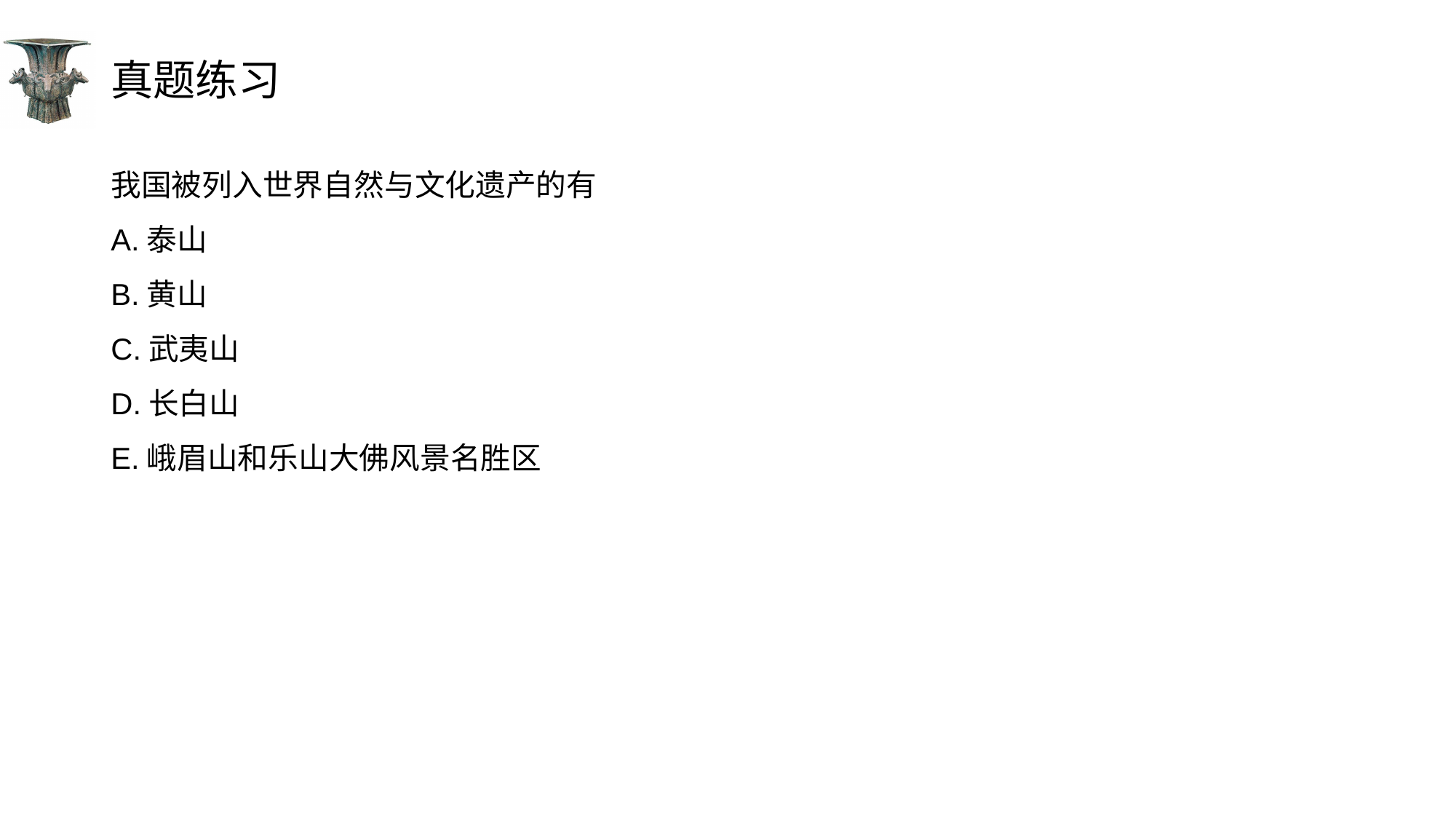

# 真题练习
我国被列入世界自然与文化遗产的有
A.泰山
B.黄山
C.武夷山
D.长白山
E.峨眉山和乐山大佛风景名胜区

109